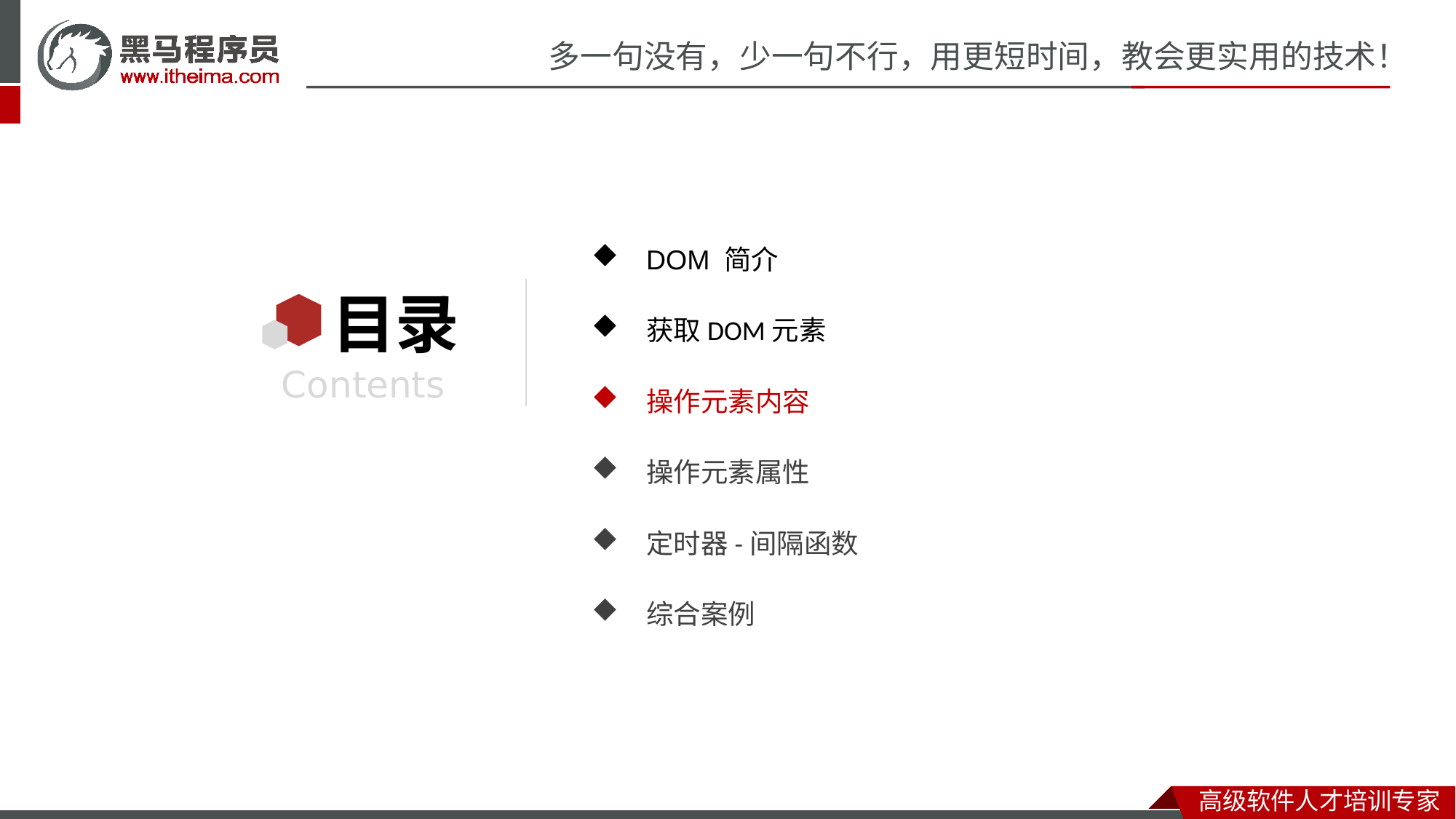

DOM 简介
获取DOM元素
操作元素内容
操作元素属性
定时器-间隔函数
综合案例